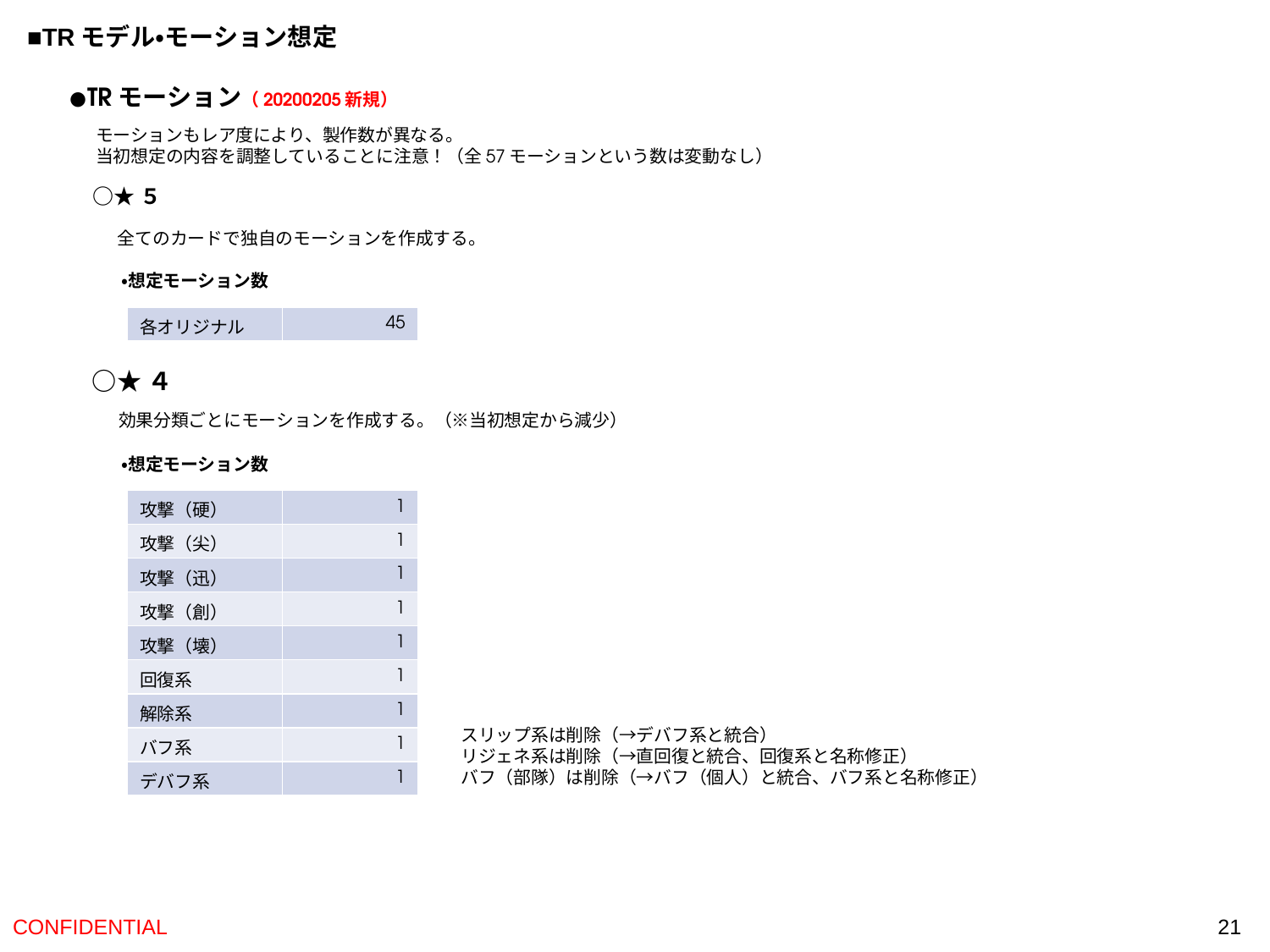

■TRモデル・モーション想定
●TRモーション（20200205新規）
モーションもレア度により、製作数が異なる。
当初想定の内容を調整していることに注意！（全57モーションという数は変動なし）
○★５
全てのカードで独自のモーションを作成する。
・想定モーション数
| 各オリジナル | 45 |
| --- | --- |
○★４
効果分類ごとにモーションを作成する。（※当初想定から減少）
・想定モーション数
| 攻撃（硬） | 1 |
| --- | --- |
| 攻撃（尖） | 1 |
| 攻撃（迅） | 1 |
| 攻撃（創） | 1 |
| 攻撃（壊） | 1 |
| 回復系 | 1 |
| 解除系 | 1 |
| バフ系 | 1 |
| デバフ系 | 1 |
スリップ系は削除（→デバフ系と統合）
リジェネ系は削除（→直回復と統合、回復系と名称修正）
バフ（部隊）は削除（→バフ（個人）と統合、バフ系と名称修正）
21
CONFIDENTIAL